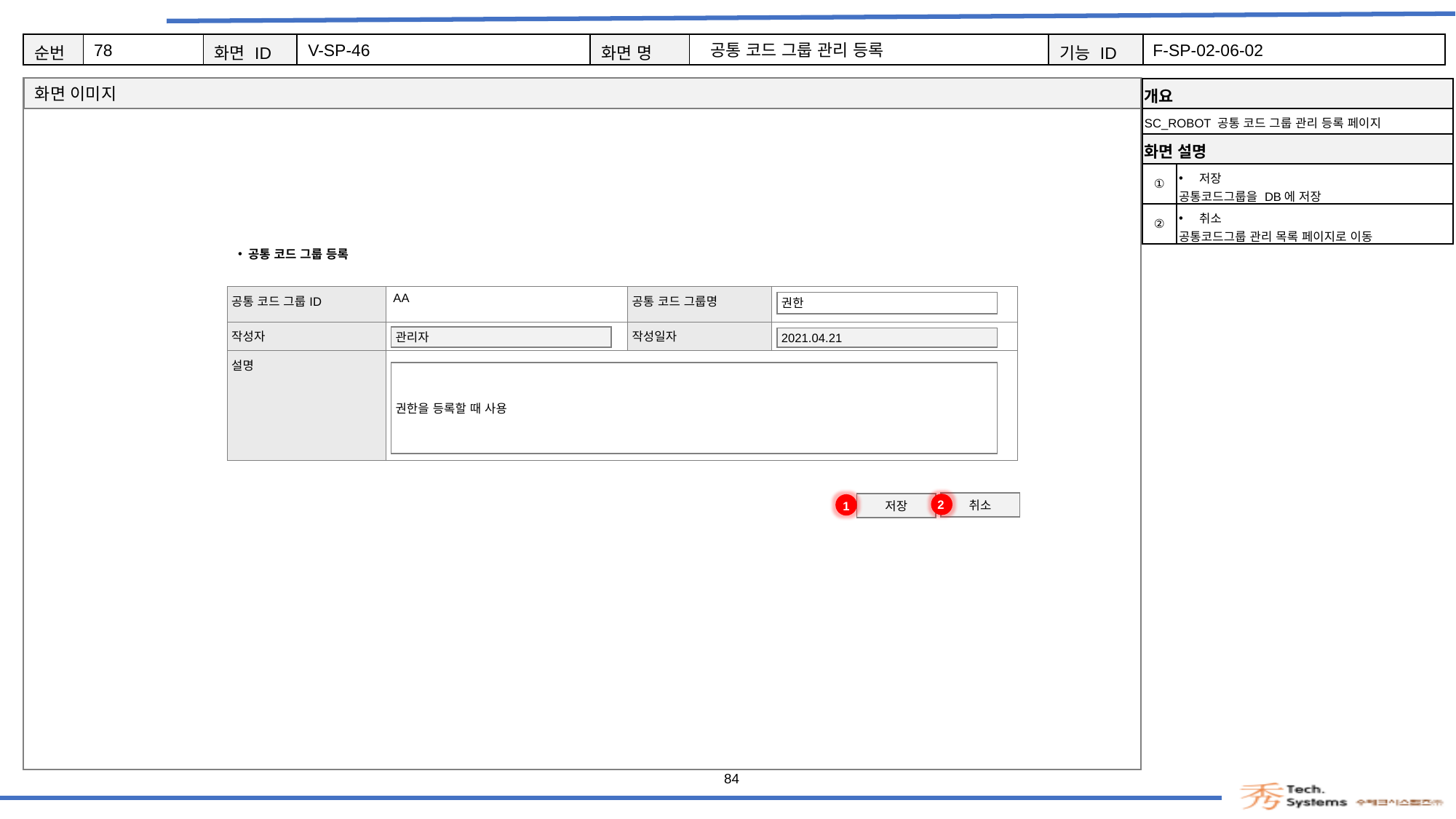

78
V-SP-46
공통 코드 그룹 관리 등록
F-SP-02-06-02
| 개요 |  |
| --- | --- |
| SC\_ROBOT 공통 코드 그룹 관리 등록 페이지 |  |
| 화면 설명 | Description |
| ① | 저장 공통코드그룹을 DB에 저장 |
| ② | 취소 공통코드그룹 관리 목록 페이지로 이동 |
공통 코드 그룹 등록
| 공통 코드 그룹ID | AA | 공통 코드 그룹명 |  |
| --- | --- | --- | --- |
| 작성자 |  | 작성일자 |  |
| 설명 |  |  |  |
권한
관리자
2021.04.21
권한을 등록할 때 사용
2

1

취소
저장